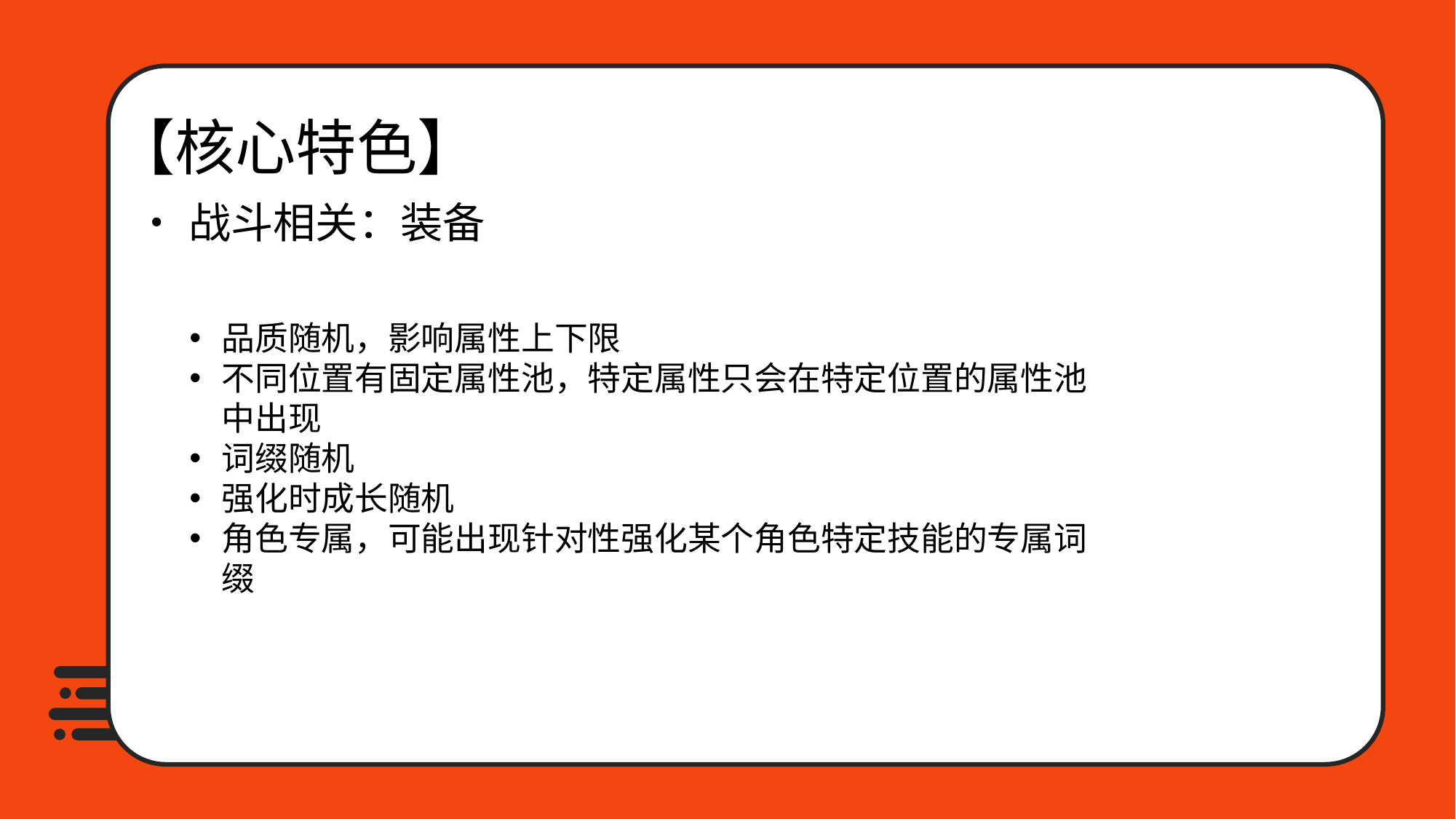

【核心特色】
•战斗相关：装备
品质随机，影响属性上下限
不同位置有固定属性池，特定属性只会在特定位置的属性池中出现
词缀随机
强化时成长随机
角色专属，可能出现针对性强化某个角色特定技能的专属词缀